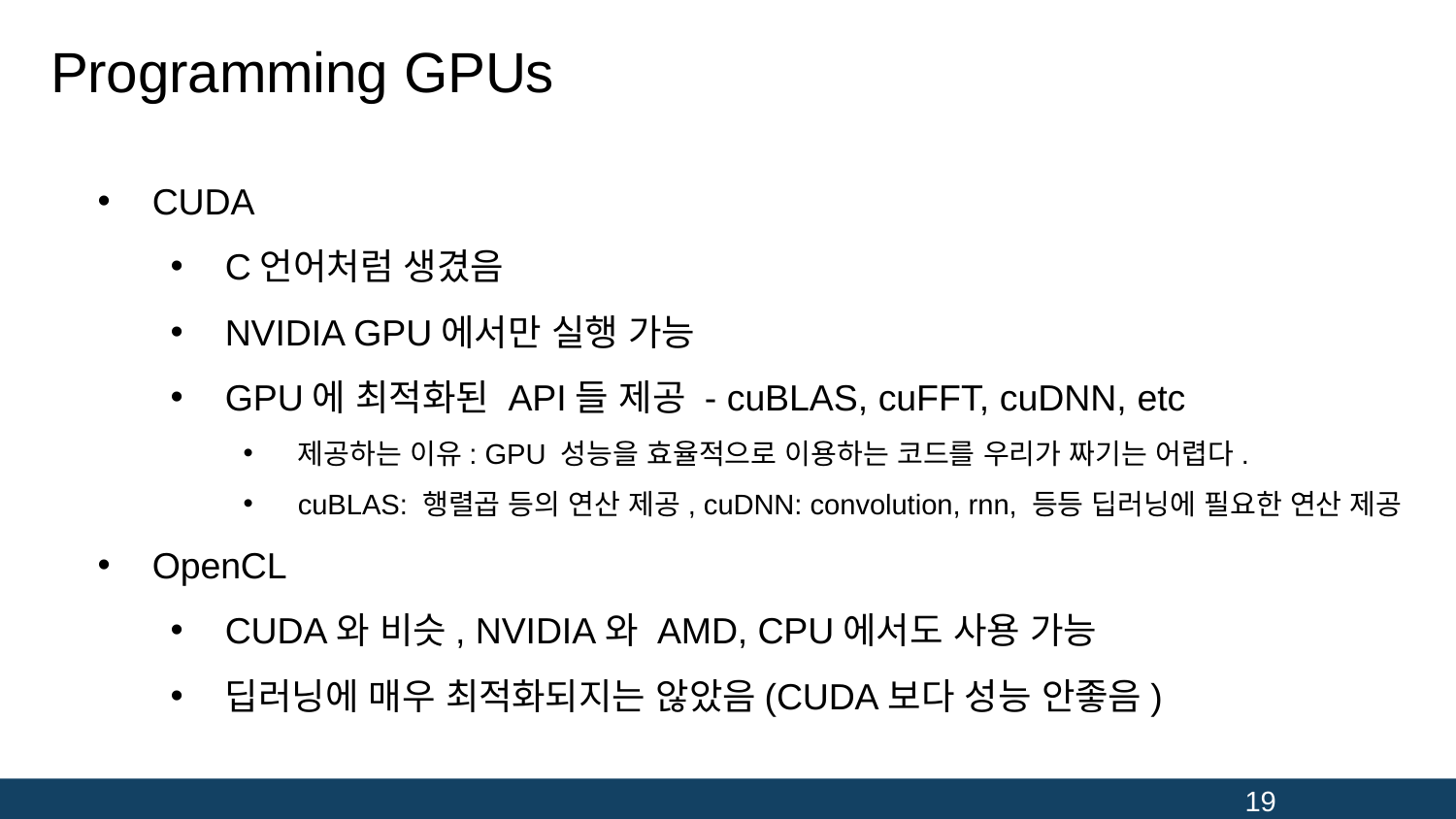

# Programming GPUs
CUDA
C언어처럼 생겼음
NVIDIA GPU에서만 실행 가능
GPU에 최적화된 API들 제공 - cuBLAS, cuFFT, cuDNN, etc
제공하는 이유: GPU 성능을 효율적으로 이용하는 코드를 우리가 짜기는 어렵다.
cuBLAS: 행렬곱 등의 연산 제공, cuDNN: convolution, rnn, 등등 딥러닝에 필요한 연산 제공
OpenCL
CUDA와 비슷, NVIDIA와 AMD, CPU에서도 사용 가능
딥러닝에 매우 최적화되지는 않았음(CUDA보다 성능 안좋음)